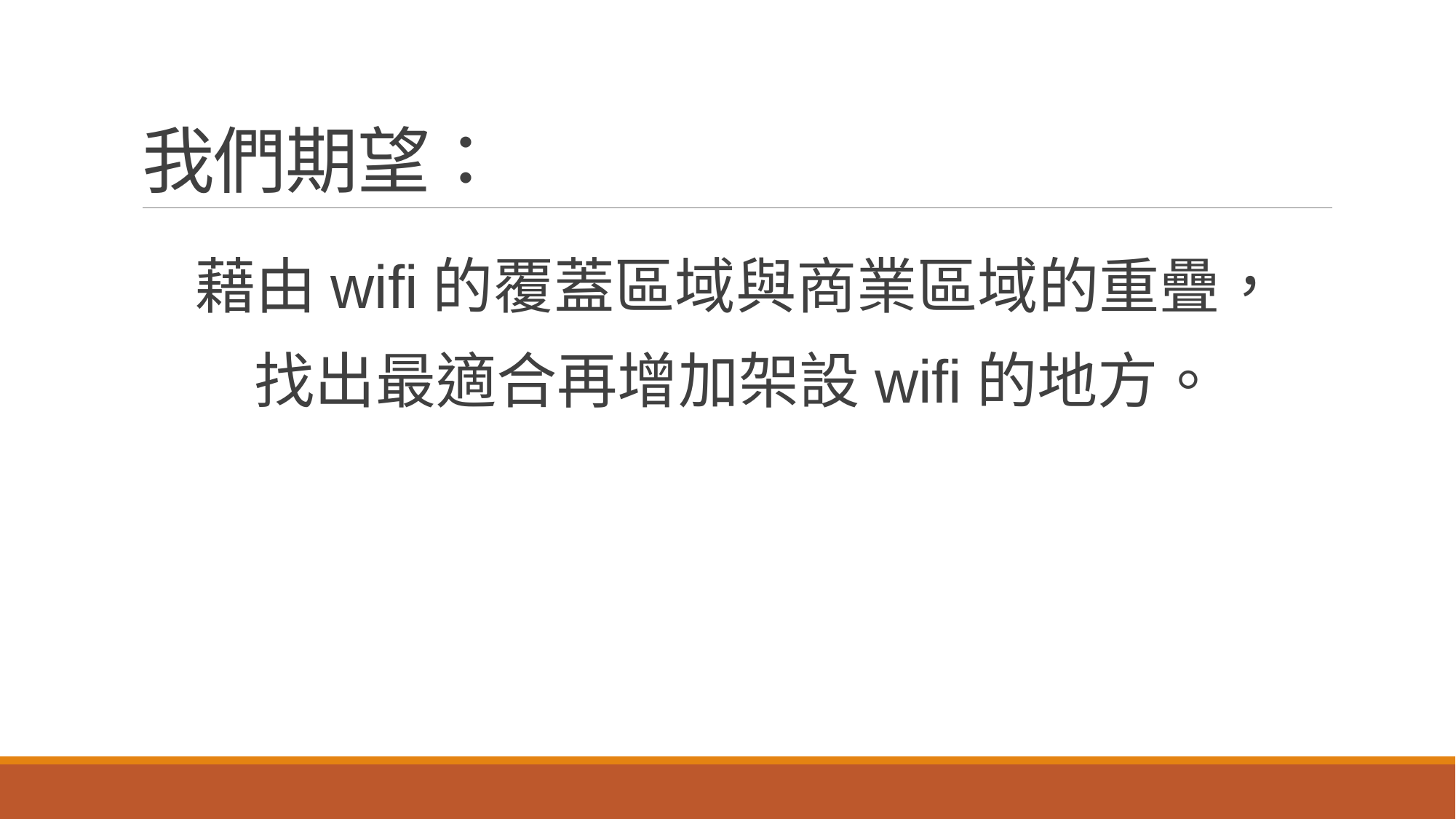

# 我們期望：
藉由wifi的覆蓋區域與商業區域的重疊，
找出最適合再增加架設wifi的地方。